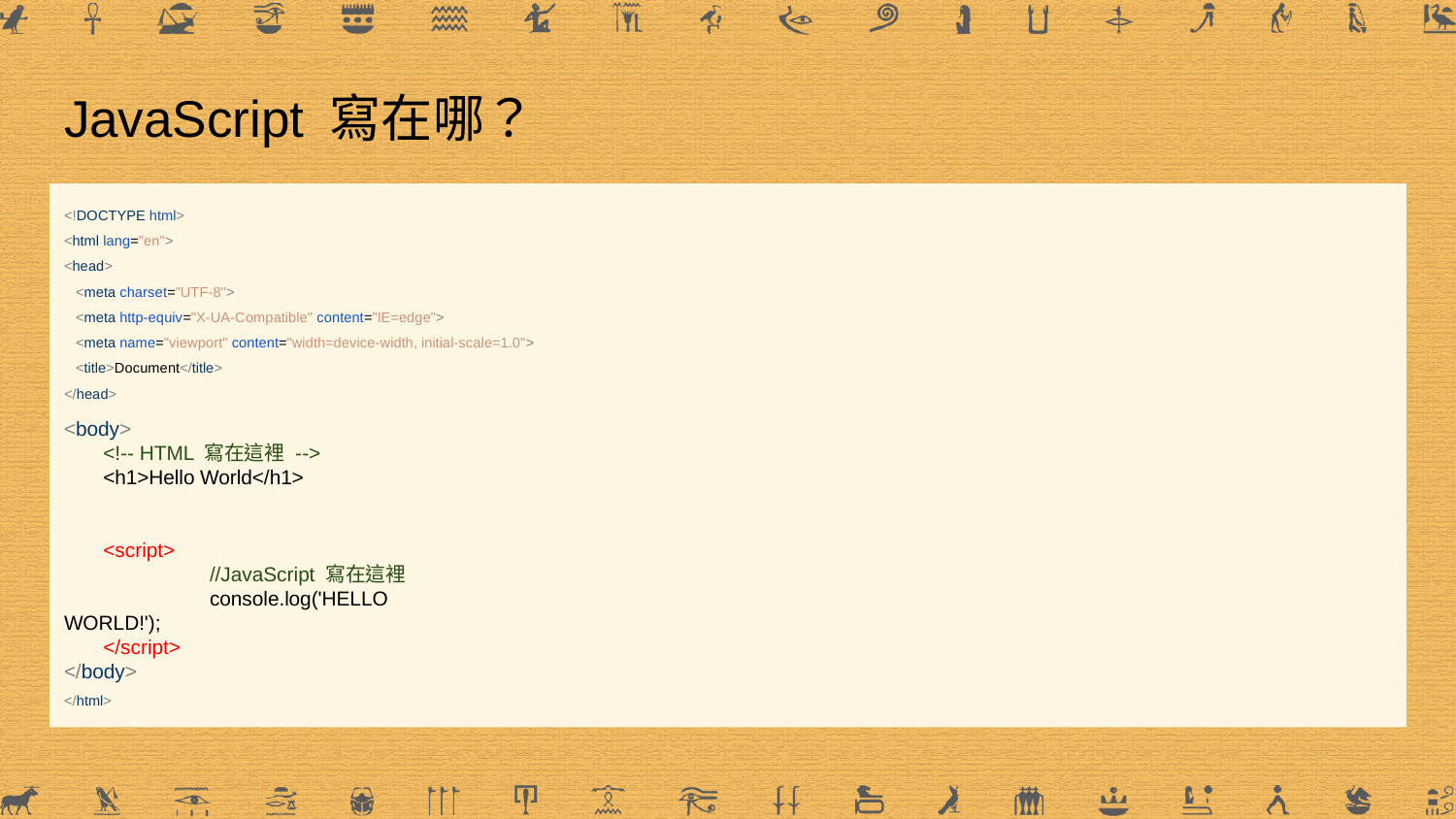

# JavaScript 寫在哪？
<!DOCTYPE html>
<html lang="en">
<head>
   <meta charset="UTF-8">
   <meta http-equiv="X-UA-Compatible" content="IE=edge">
   <meta name="viewport" content="width=device-width, initial-scale=1.0">
   <title>Document</title>
</head>

</html>
<body>
       <!-- HTML 寫在這裡 -->
       <h1>Hello World</h1>

       <script>
      	//JavaScript 寫在這裡
	console.log('HELLO WORLD!');
       </script>
</body>